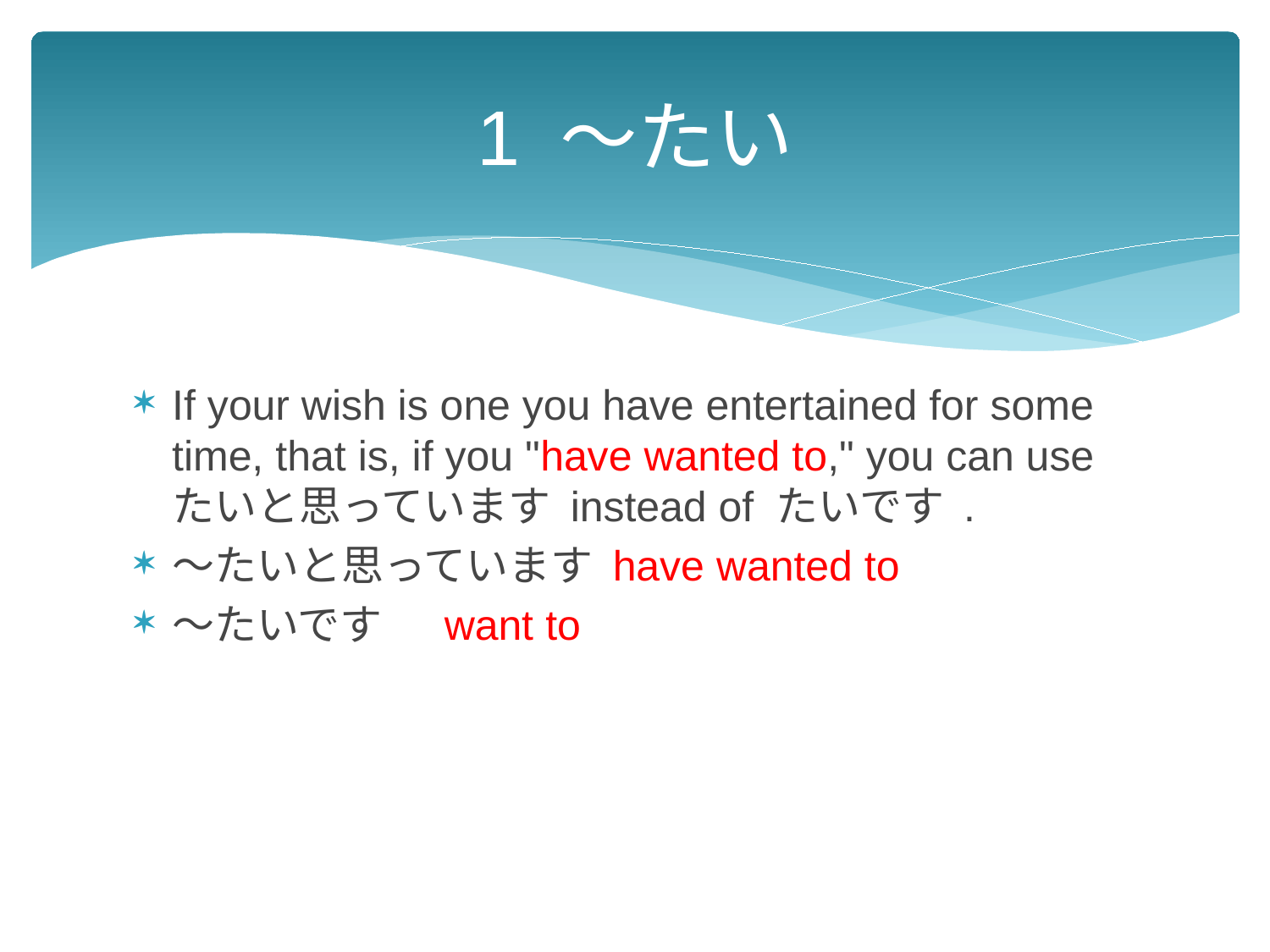

# 1 ～たい
If your wish is one you have entertained for some time, that is, if you "have wanted to," you can use たいと思っています instead of たいです .
～たいと思っています have wanted to
～たいです　 want to